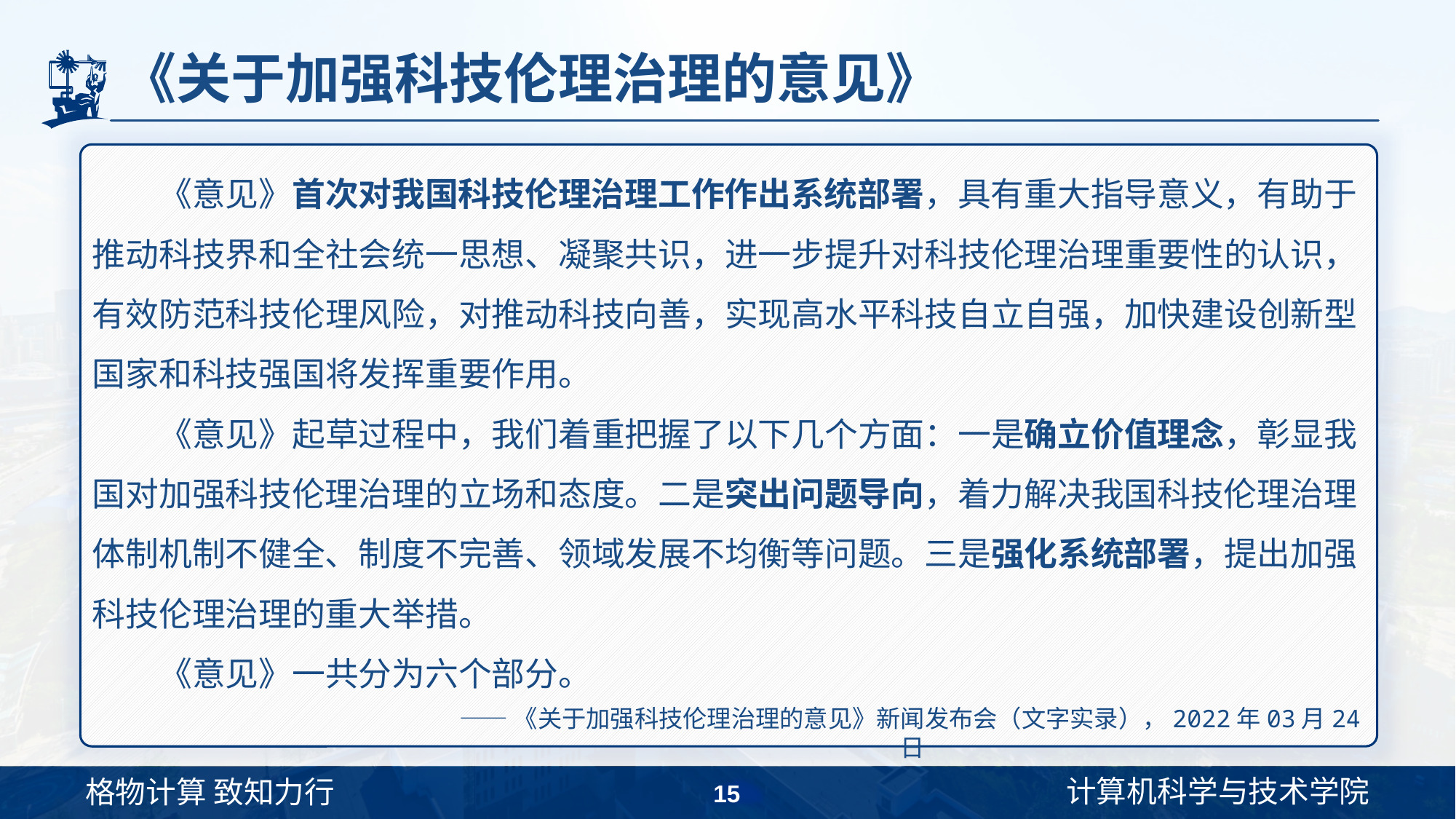

# 《关于加强科技伦理治理的意见》
　　《意见》首次对我国科技伦理治理工作作出系统部署，具有重大指导意义，有助于推动科技界和全社会统一思想、凝聚共识，进一步提升对科技伦理治理重要性的认识，有效防范科技伦理风险，对推动科技向善，实现高水平科技自立自强，加快建设创新型国家和科技强国将发挥重要作用。
　　《意见》起草过程中，我们着重把握了以下几个方面：一是确立价值理念，彰显我国对加强科技伦理治理的立场和态度。二是突出问题导向，着力解决我国科技伦理治理体制机制不健全、制度不完善、领域发展不均衡等问题。三是强化系统部署，提出加强科技伦理治理的重大举措。
　　《意见》一共分为六个部分。
——《关于加强科技伦理治理的意见》新闻发布会（文字实录），2022年03月24日
15